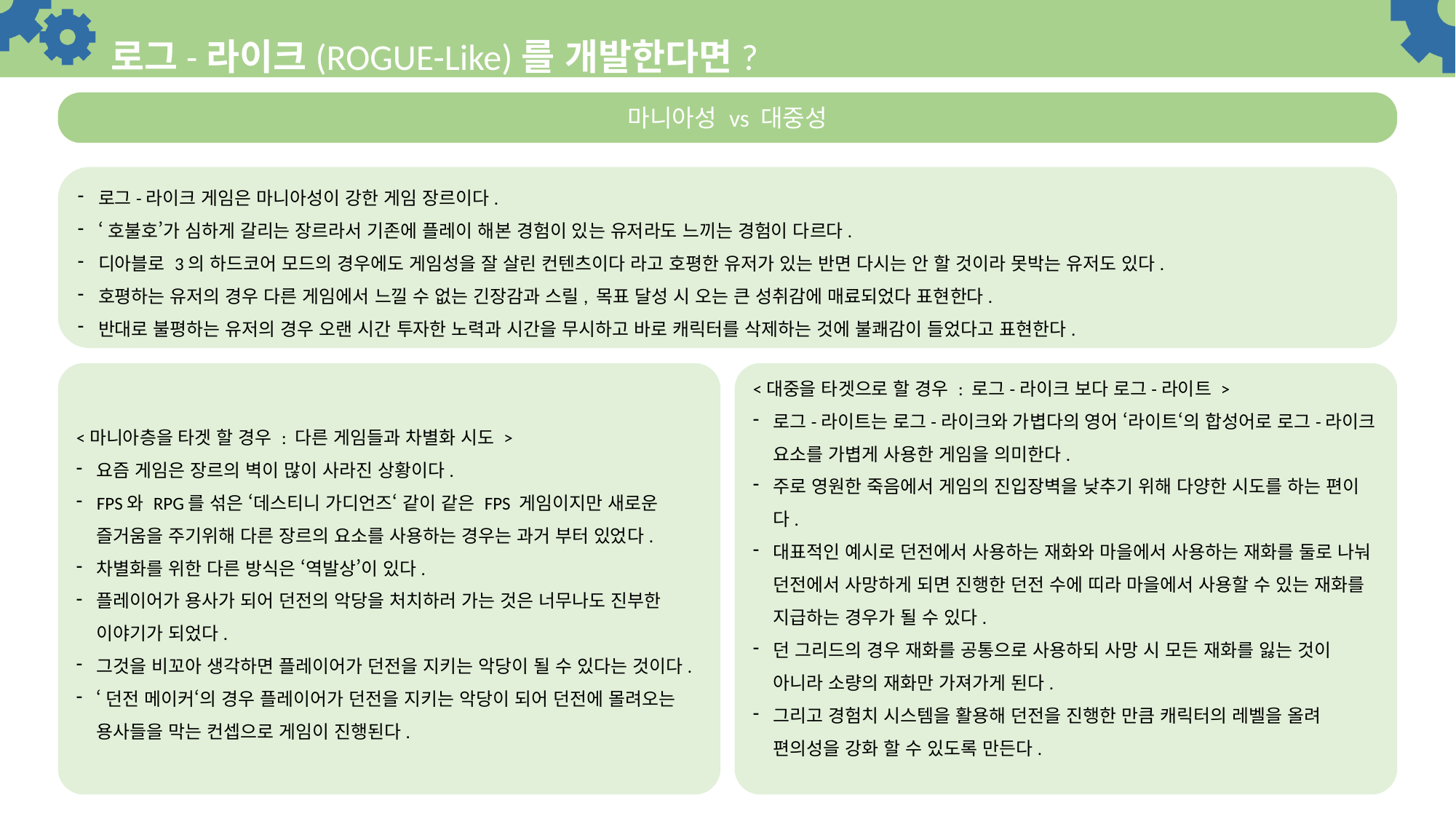

# 로그-라이크(ROGUE-Like)를 개발한다면?
마니아성 vs 대중성
로그-라이크 게임은 마니아성이 강한 게임 장르이다.
‘호불호’가 심하게 갈리는 장르라서 기존에 플레이 해본 경험이 있는 유저라도 느끼는 경험이 다르다.
디아블로 3의 하드코어 모드의 경우에도 게임성을 잘 살린 컨텐츠이다 라고 호평한 유저가 있는 반면 다시는 안 할 것이라 못박는 유저도 있다.
호평하는 유저의 경우 다른 게임에서 느낄 수 없는 긴장감과 스릴, 목표 달성 시 오는 큰 성취감에 매료되었다 표현한다.
반대로 불평하는 유저의 경우 오랜 시간 투자한 노력과 시간을 무시하고 바로 캐릭터를 삭제하는 것에 불쾌감이 들었다고 표현한다.
<마니아층을 타겟 할 경우 : 다른 게임들과 차별화 시도 >
요즘 게임은 장르의 벽이 많이 사라진 상황이다.
FPS와 RPG를 섞은 ‘데스티니 가디언즈‘ 같이 같은 FPS 게임이지만 새로운 즐거움을 주기위해 다른 장르의 요소를 사용하는 경우는 과거 부터 있었다.
차별화를 위한 다른 방식은 ‘역발상’이 있다.
플레이어가 용사가 되어 던전의 악당을 처치하러 가는 것은 너무나도 진부한 이야기가 되었다.
그것을 비꼬아 생각하면 플레이어가 던전을 지키는 악당이 될 수 있다는 것이다.
‘던전 메이커‘의 경우 플레이어가 던전을 지키는 악당이 되어 던전에 몰려오는 용사들을 막는 컨셉으로 게임이 진행된다.
<대중을 타겟으로 할 경우 : 로그-라이크 보다 로그-라이트 >
로그-라이트는 로그-라이크와 가볍다의 영어 ‘라이트‘의 합성어로 로그-라이크 요소를 가볍게 사용한 게임을 의미한다.
주로 영원한 죽음에서 게임의 진입장벽을 낮추기 위해 다양한 시도를 하는 편이다.
대표적인 예시로 던전에서 사용하는 재화와 마을에서 사용하는 재화를 둘로 나눠 던전에서 사망하게 되면 진행한 던전 수에 띠라 마을에서 사용할 수 있는 재화를 지급하는 경우가 될 수 있다.
던 그리드의 경우 재화를 공통으로 사용하되 사망 시 모든 재화를 잃는 것이 아니라 소량의 재화만 가져가게 된다.
그리고 경험치 시스템을 활용해 던전을 진행한 만큼 캐릭터의 레벨을 올려 편의성을 강화 할 수 있도록 만든다.